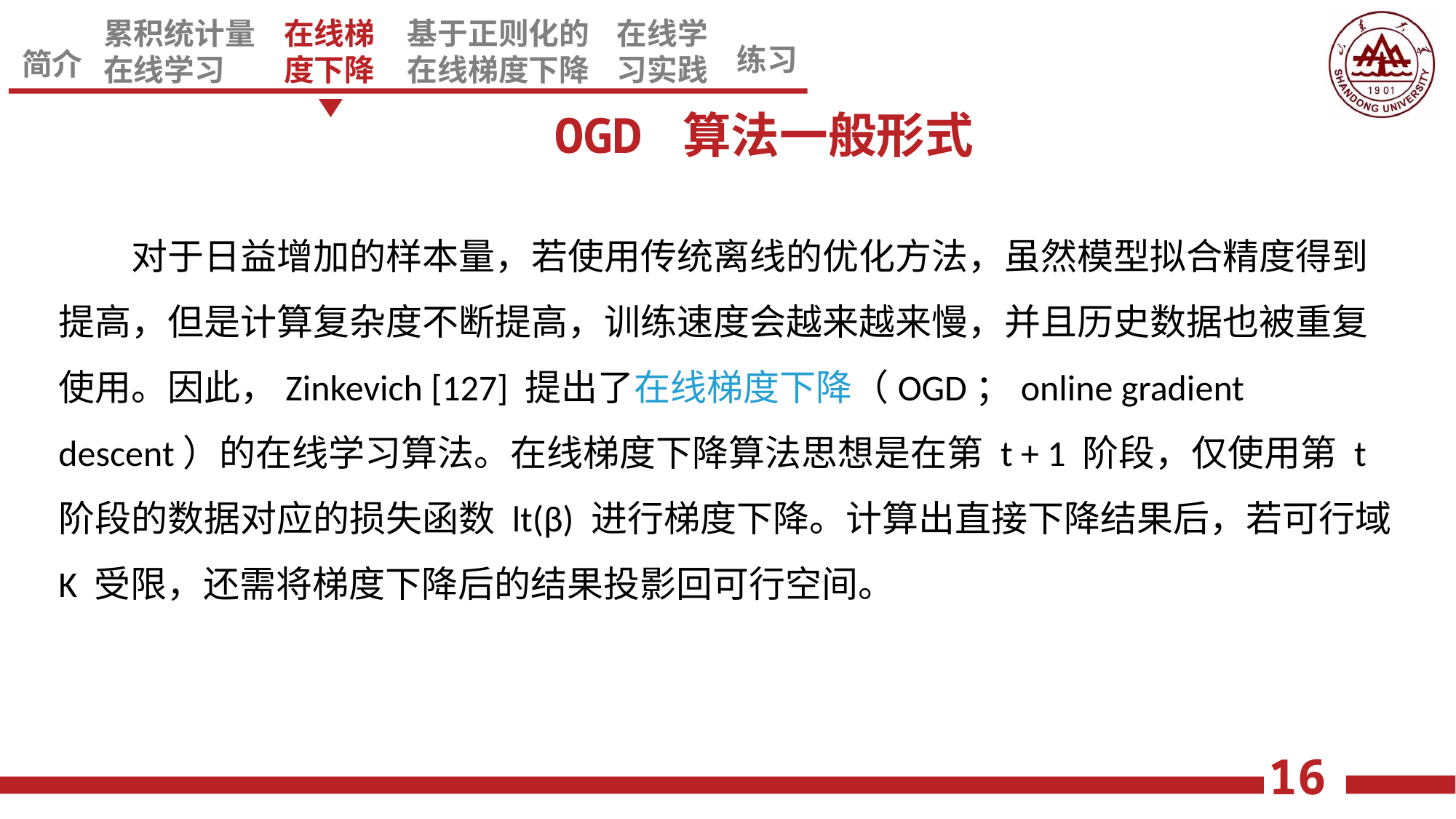

OGD 算法一般形式
对于日益增加的样本量，若使用传统离线的优化方法，虽然模型拟合精度得到提高，但是计算复杂度不断提高，训练速度会越来越来慢，并且历史数据也被重复使用。因此，Zinkevich [127] 提出了在线梯度下降（OGD；online gradient descent）的在线学习算法。在线梯度下降算法思想是在第 t + 1 阶段，仅使用第 t 阶段的数据对应的损失函数 lt(β) 进行梯度下降。计算出直接下降结果后，若可行域 K 受限，还需将梯度下降后的结果投影回可行空间。